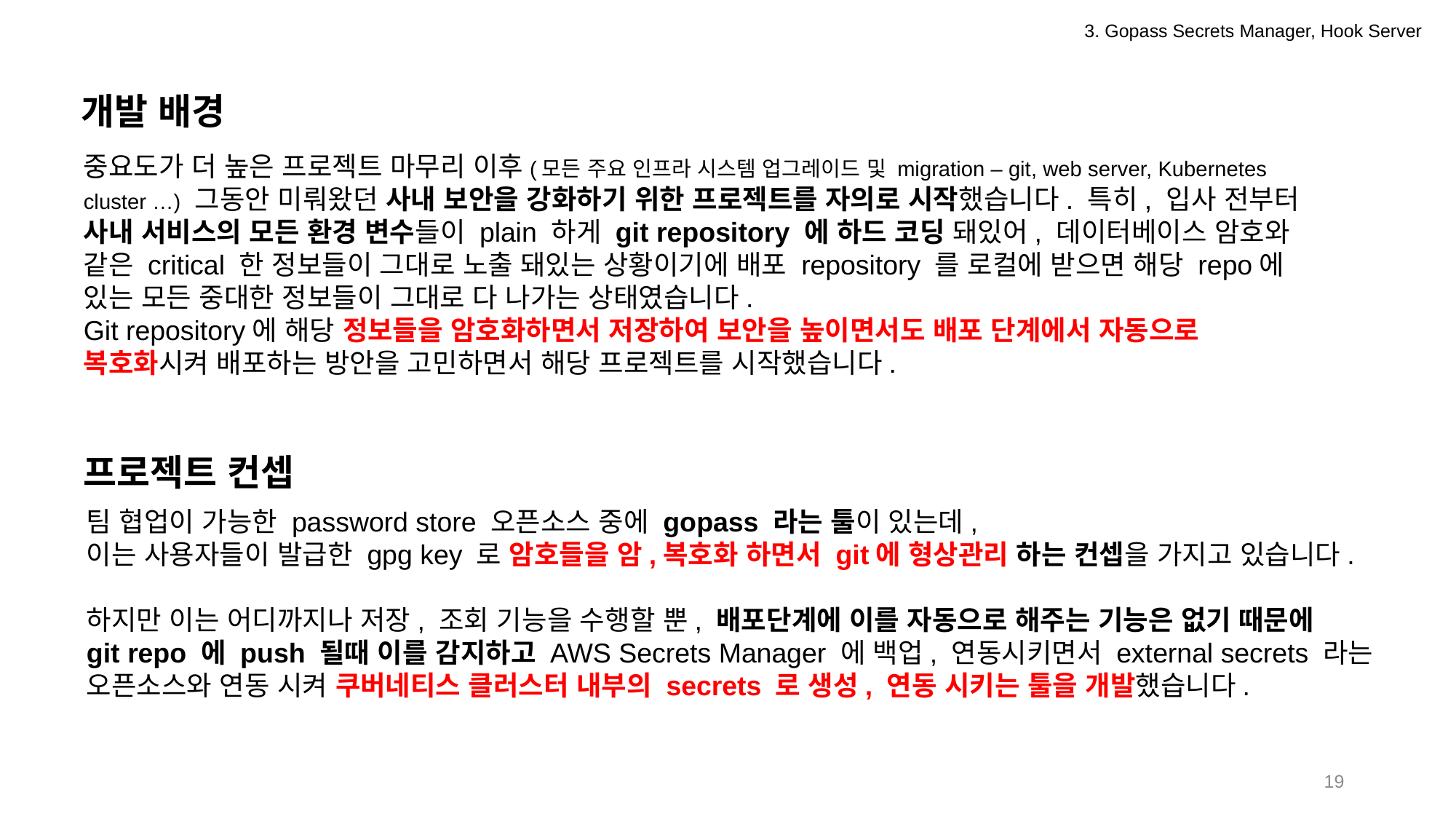

3. Gopass Secrets Manager, Hook Server
개발 배경
중요도가 더 높은 프로젝트 마무리 이후(모든 주요 인프라 시스템 업그레이드 및 migration – git, web server, Kubernetes cluster …) 그동안 미뤄왔던 사내 보안을 강화하기 위한 프로젝트를 자의로 시작했습니다. 특히, 입사 전부터 사내 서비스의 모든 환경 변수들이 plain 하게 git repository 에 하드 코딩 돼있어, 데이터베이스 암호와 같은 critical 한 정보들이 그대로 노출 돼있는 상황이기에 배포 repository 를 로컬에 받으면 해당 repo에 있는 모든 중대한 정보들이 그대로 다 나가는 상태였습니다.
Git repository에 해당 정보들을 암호화하면서 저장하여 보안을 높이면서도 배포 단계에서 자동으로 복호화시켜 배포하는 방안을 고민하면서 해당 프로젝트를 시작했습니다.
프로젝트 컨셉
팀 협업이 가능한 password store 오픈소스 중에 gopass 라는 툴이 있는데,
이는 사용자들이 발급한 gpg key 로 암호들을 암,복호화 하면서 git에 형상관리 하는 컨셉을 가지고 있습니다.

하지만 이는 어디까지나 저장, 조회 기능을 수행할 뿐, 배포단계에 이를 자동으로 해주는 기능은 없기 때문에
git repo 에 push 될때 이를 감지하고 AWS Secrets Manager 에 백업, 연동시키면서 external secrets 라는 오픈소스와 연동 시켜 쿠버네티스 클러스터 내부의 secrets 로 생성, 연동 시키는 툴을 개발했습니다.
19